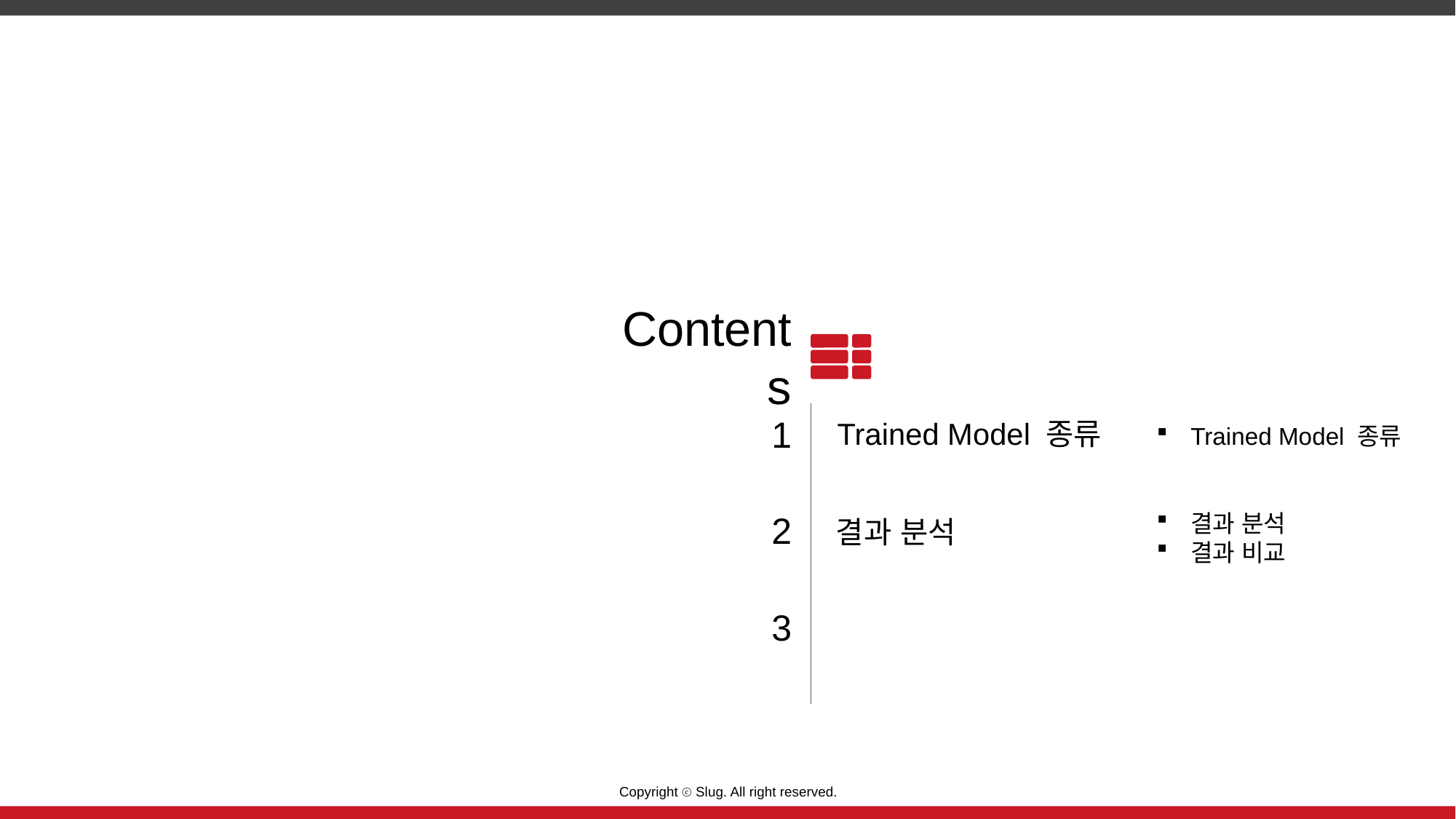

Contents

1
Trained Model 종류
Trained Model 종류
결과 분석
결과 비교
2
결과 분석
3